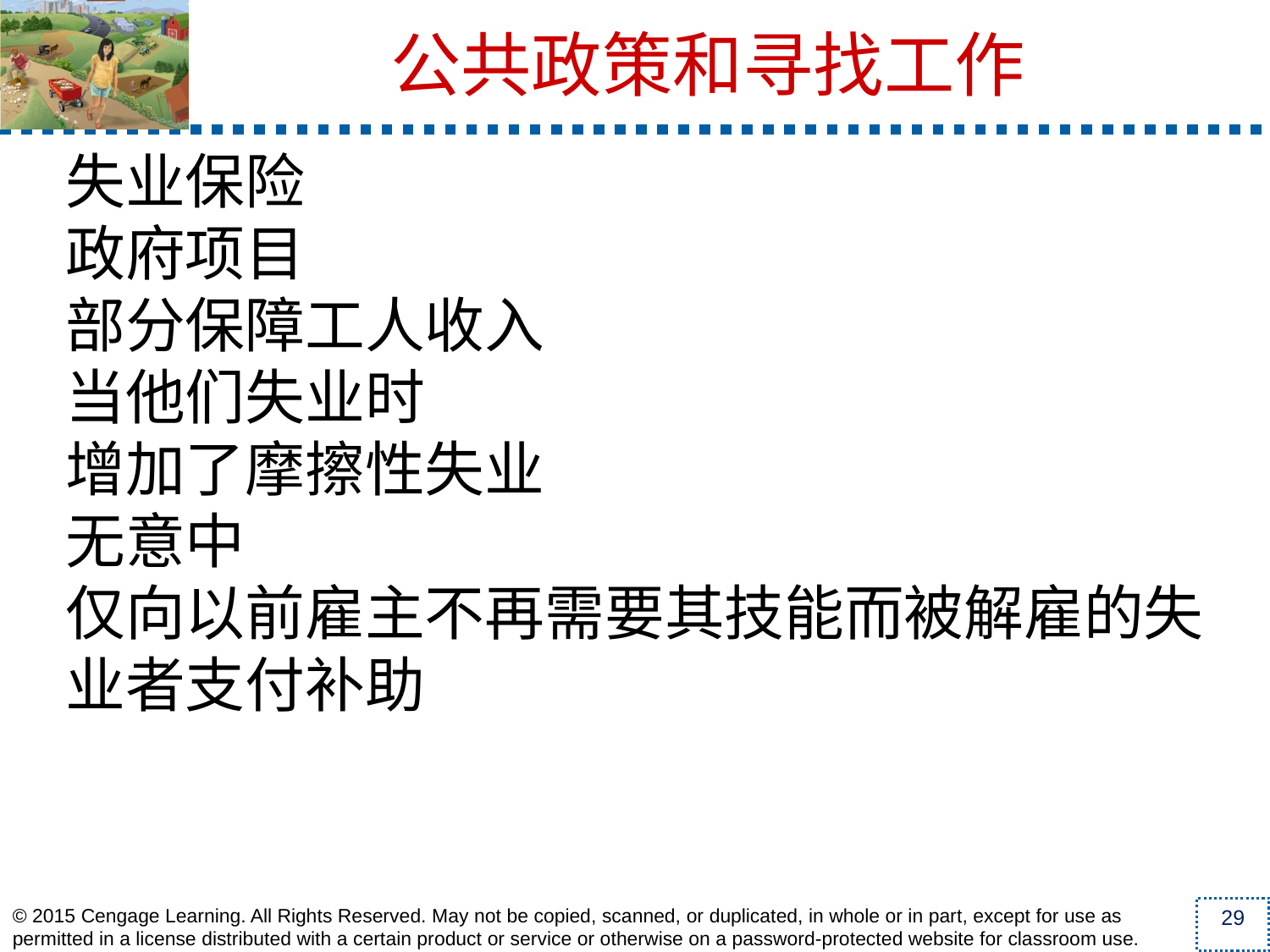

公共政策和寻找工作
失业保险
政府项目
部分保障工人收入
当他们失业时
增加了摩擦性失业
无意中
仅向以前雇主不再需要其技能而被解雇的失业者支付补助
29
© 2015 Cengage Learning. All Rights Reserved. May not be copied, scanned, or duplicated, in whole or in part, except for use as permitted in a license distributed with a certain product or service or otherwise on a password-protected website for classroom use.